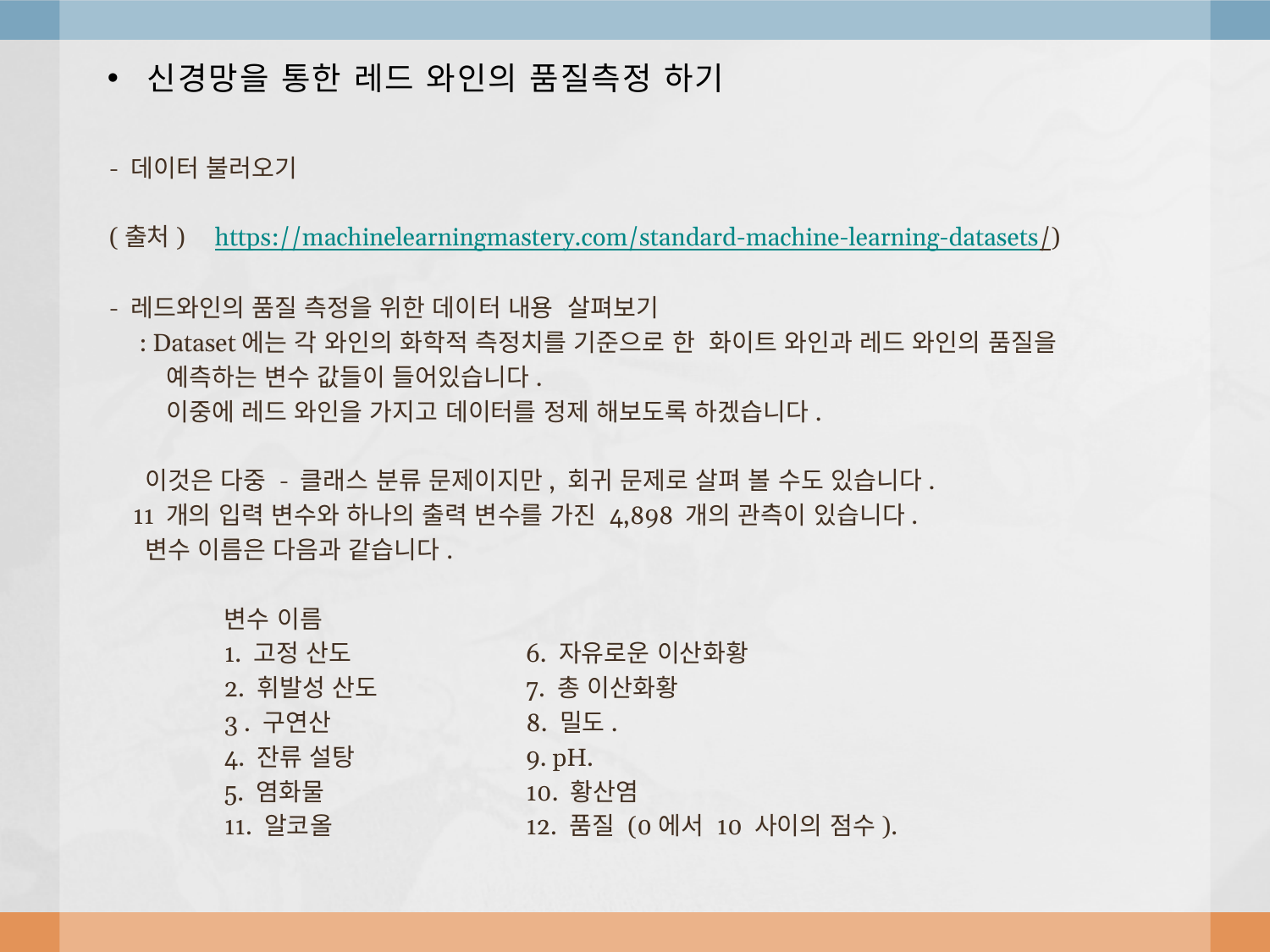

# 신경망을 통한 레드 와인의 품질측정 하기
  - 데이터 불러오기

  (출처)     https://machinelearningmastery.com/standard-machine-learning-datasets/)

  - 레드와인의 품질 측정을 위한 데이터 내용  살펴보기
       : Dataset에는 각 와인의 화학적 측정치를 기준으로 한  화이트 와인과 레드 와인의 품질을
         예측하는 변수 값들이 들어있습니다.
         이중에 레드 와인을 가지고 데이터를 정제 해보도록 하겠습니다.

      이것은 다중 - 클래스 분류 문제이지만, 회귀 문제로 살펴 볼 수도 있습니다.
      11 개의 입력 변수와 하나의 출력 변수를 가진 4,898 개의 관측이 있습니다.
      변수 이름은 다음과 같습니다.

	변수 이름
	1. 고정 산도            	      6. 자유로운 이산화황
	2. 휘발성 산도            	      7. 총 이산화황
	3 . 구연산		      8. 밀도.
	4. 잔류 설탕	      9. pH.
	5. 염화물		      10. 황산염
	11. 알코올	 	      12. 품질 (0에서 10 사이의 점수).